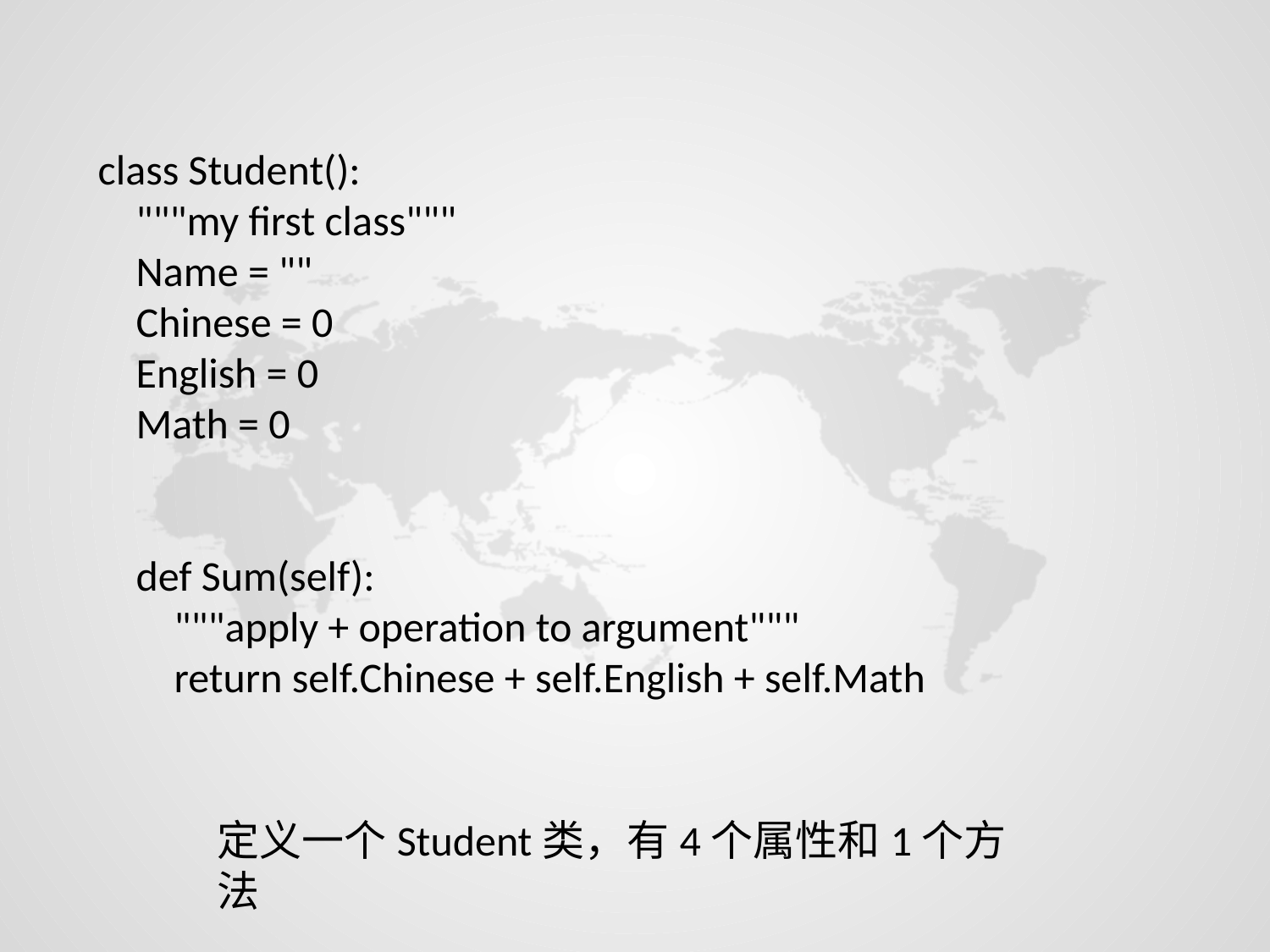

class Student():
    """my first class"""
    Name = ""
    Chinese = 0
    English = 0
    Math = 0

    def Sum(self):
        """apply + operation to argument"""
        return self.Chinese + self.English + self.Math

定义一个Student类，有4个属性和1个方法